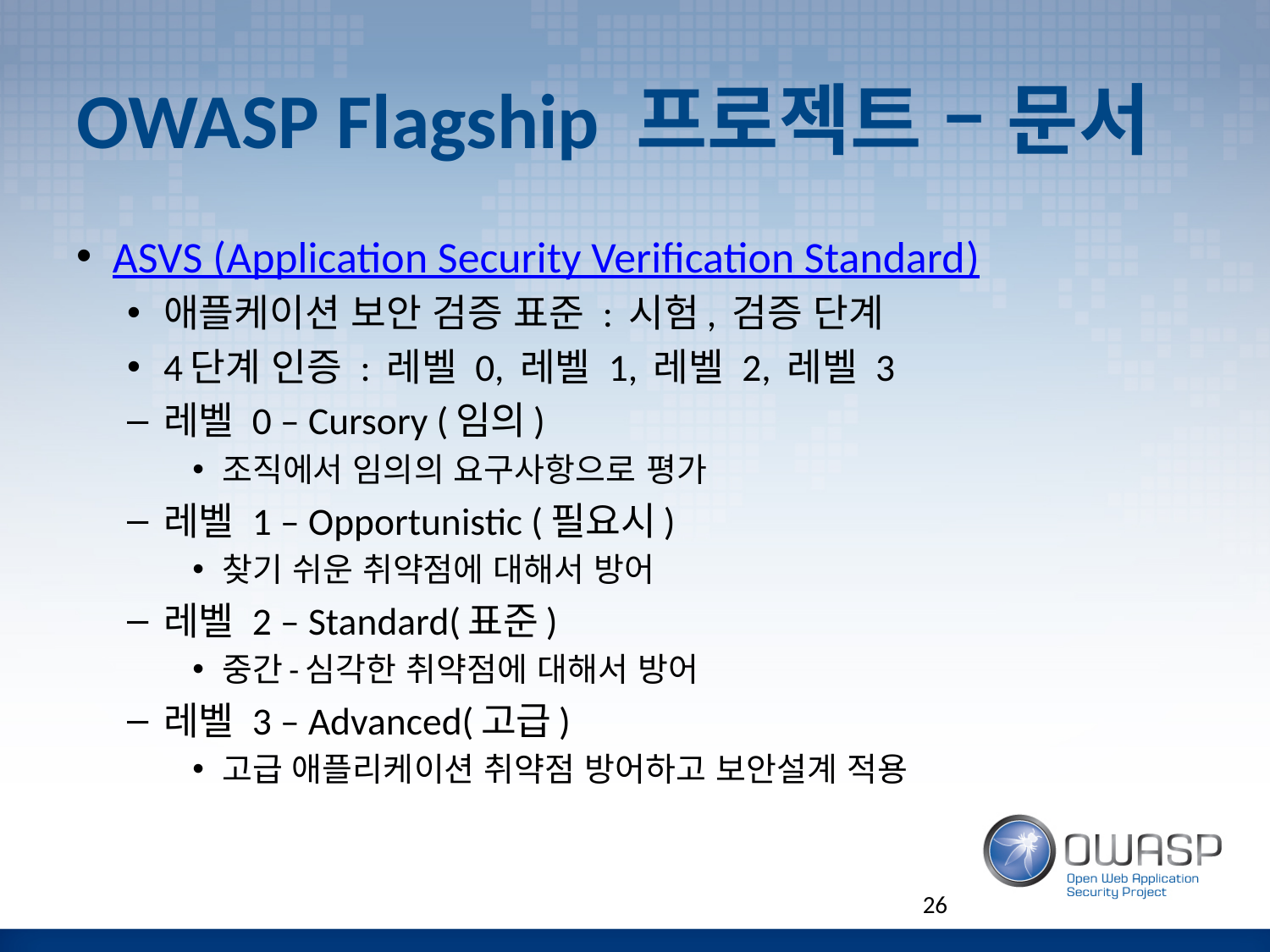

# OWASP Flagship 프로젝트 – 문서
ASVS (Application Security Verification Standard)
애플케이션 보안 검증 표준 : 시험, 검증 단계
4단계 인증 : 레벨 0, 레벨 1, 레벨 2, 레벨 3
레벨 0 – Cursory (임의)
조직에서 임의의 요구사항으로 평가
레벨 1 – Opportunistic (필요시)
찾기 쉬운 취약점에 대해서 방어
레벨 2 – Standard(표준)
중간-심각한 취약점에 대해서 방어
레벨 3 – Advanced(고급)
고급 애플리케이션 취약점 방어하고 보안설계 적용
26